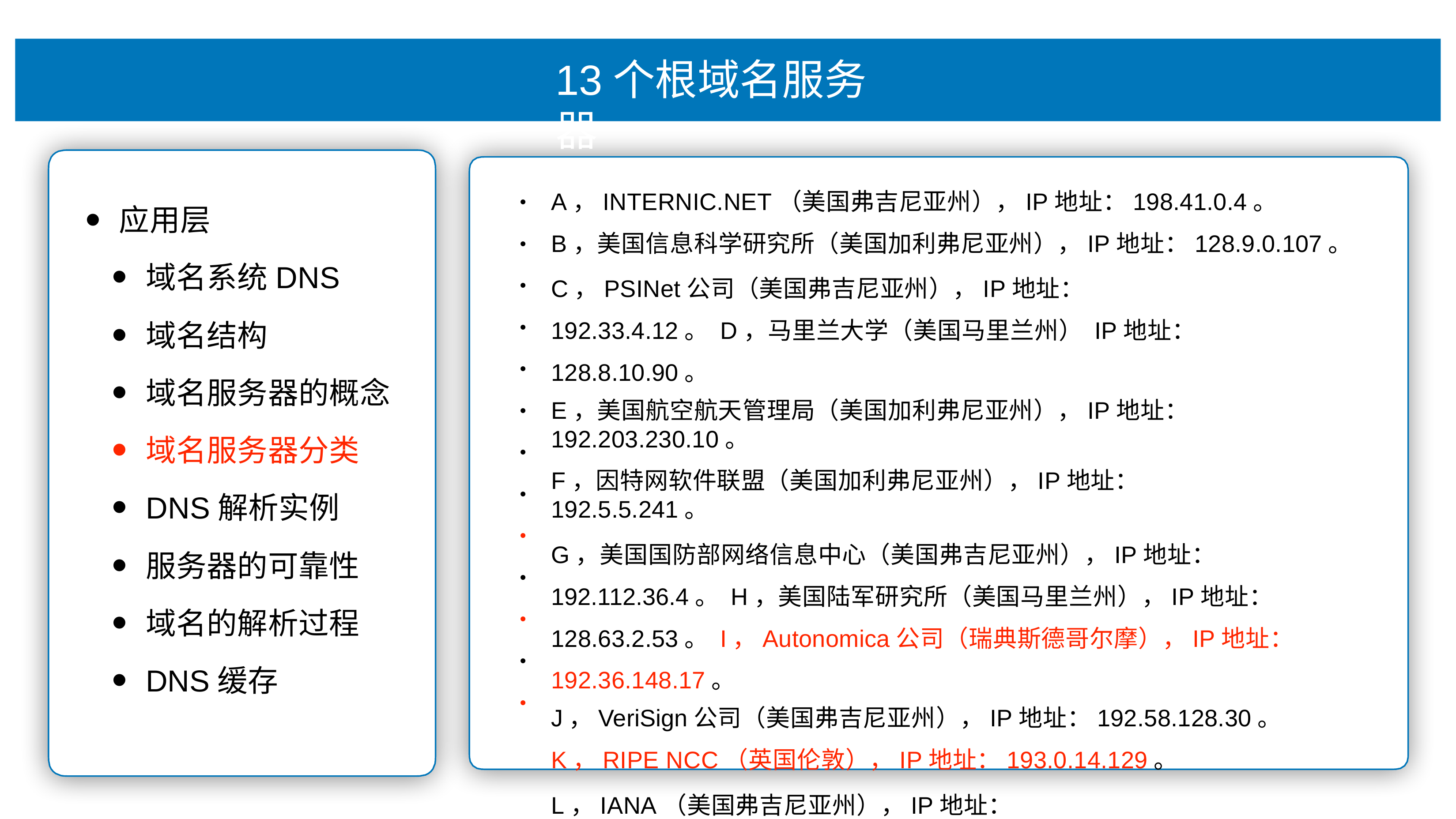

# 13个根域名服务器

A，INTERNIC.NET（美国弗吉尼亚州），IP地址：198.41.0.4。
B，美国信息科学研究所（美国加利弗尼亚州），IP地址：128.9.0.107。
C，PSINet公司（美国弗吉尼亚州），IP地址：192.33.4.12。 D，⻢⾥兰⼤学（美国⻢⾥兰州） IP地址：128.8.10.90。
E，美国航空航天管理局（美国加利弗尼亚州），IP地址：192.203.230.10。
F，因特⽹软件联盟（美国加利弗尼亚州），IP地址：192.5.5.241。
G，美国国防部⽹络信息中⼼（美国弗吉尼亚州），IP地址：192.112.36.4。 H，美国陆军研究所（美国⻢⾥兰州），IP地址：128.63.2.53。 I，Autonomica公司（瑞典斯德哥尔摩），IP地址：192.36.148.17。
J，VeriSign公司（美国弗吉尼亚州），IP地址：192.58.128.30。
K，RIPE NCC（英国伦敦），IP地址：193.0.14.129。
L，IANA（美国弗吉尼亚州），IP地址：198.32.64.12。 M，WIDE Project（⽇本东京），IP地址：202.12.27.33。
•
应⽤层
域名系统DNS
域名结构
域名服务器的概念
域名服务器分类
DNS解析实例
服务器的可靠性
域名的解析过程
DNS缓存
•
•
•
•
•
•
•
•
•
•
•
•